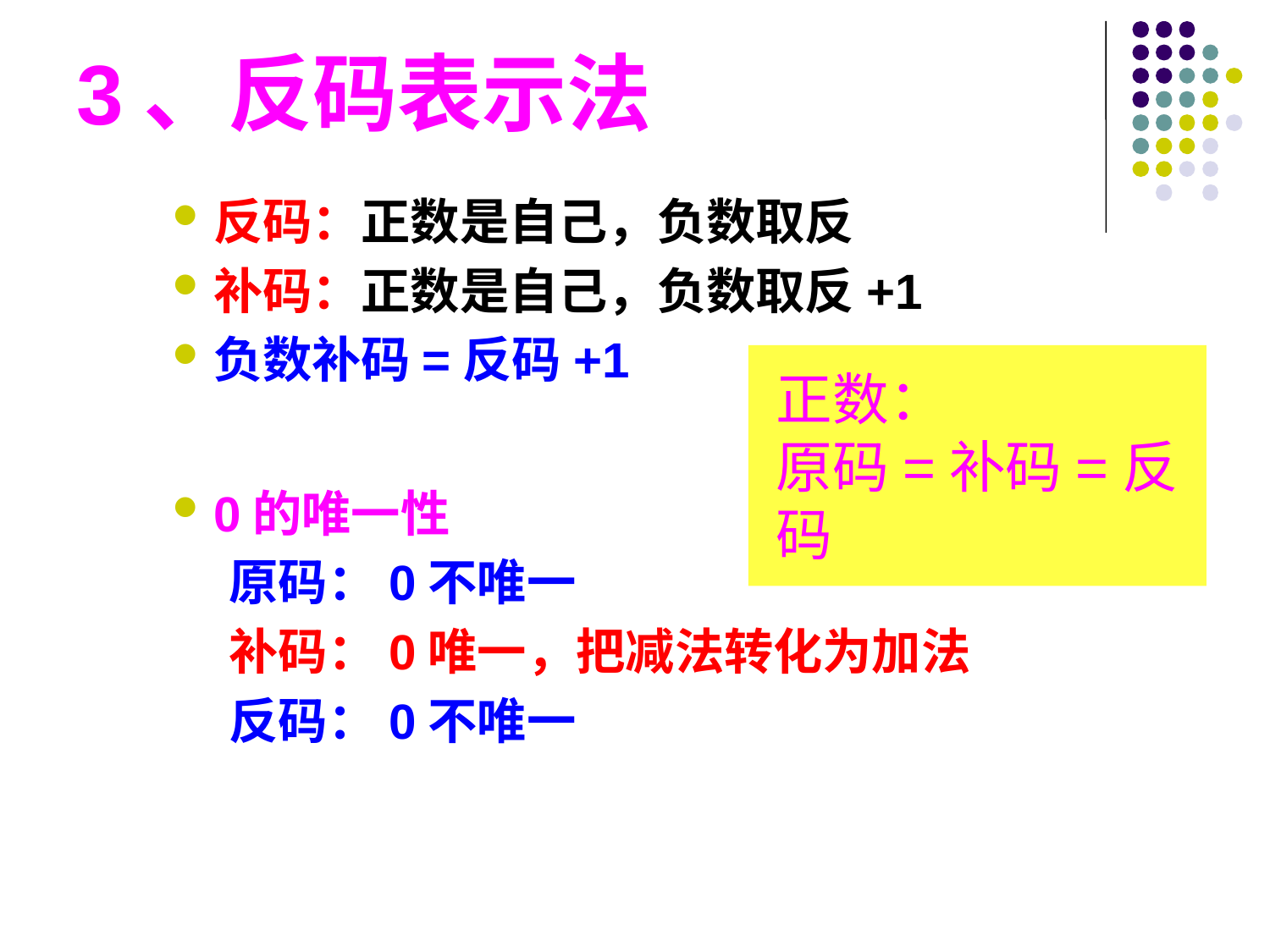

3、反码表示法
反码：正数是自己，负数取反
补码：正数是自己，负数取反+1
负数补码=反码+1

0的唯一性
    原码：0不唯一
    补码：0唯一，把减法转化为加法
    反码：0不唯一
正数：
原码=补码=反码
#
17